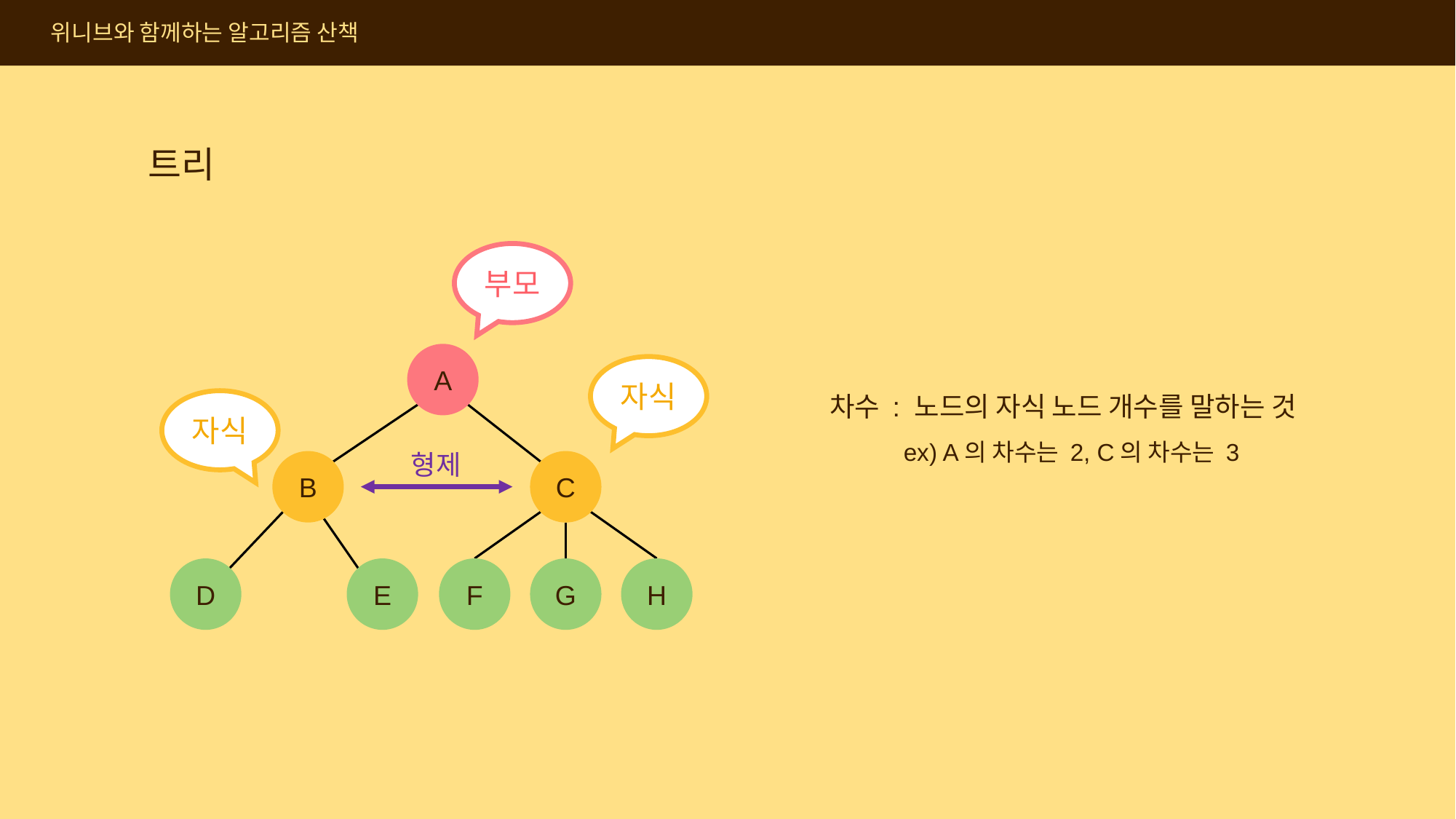

위니브와 함께하는 알고리즘 산책
트리
부모
A
C
B
G
H
F
E
D
자식
차수 : 노드의 자식 노드 개수를 말하는 것
           ex) A의 차수는 2, C의 차수는 3
자식
형제